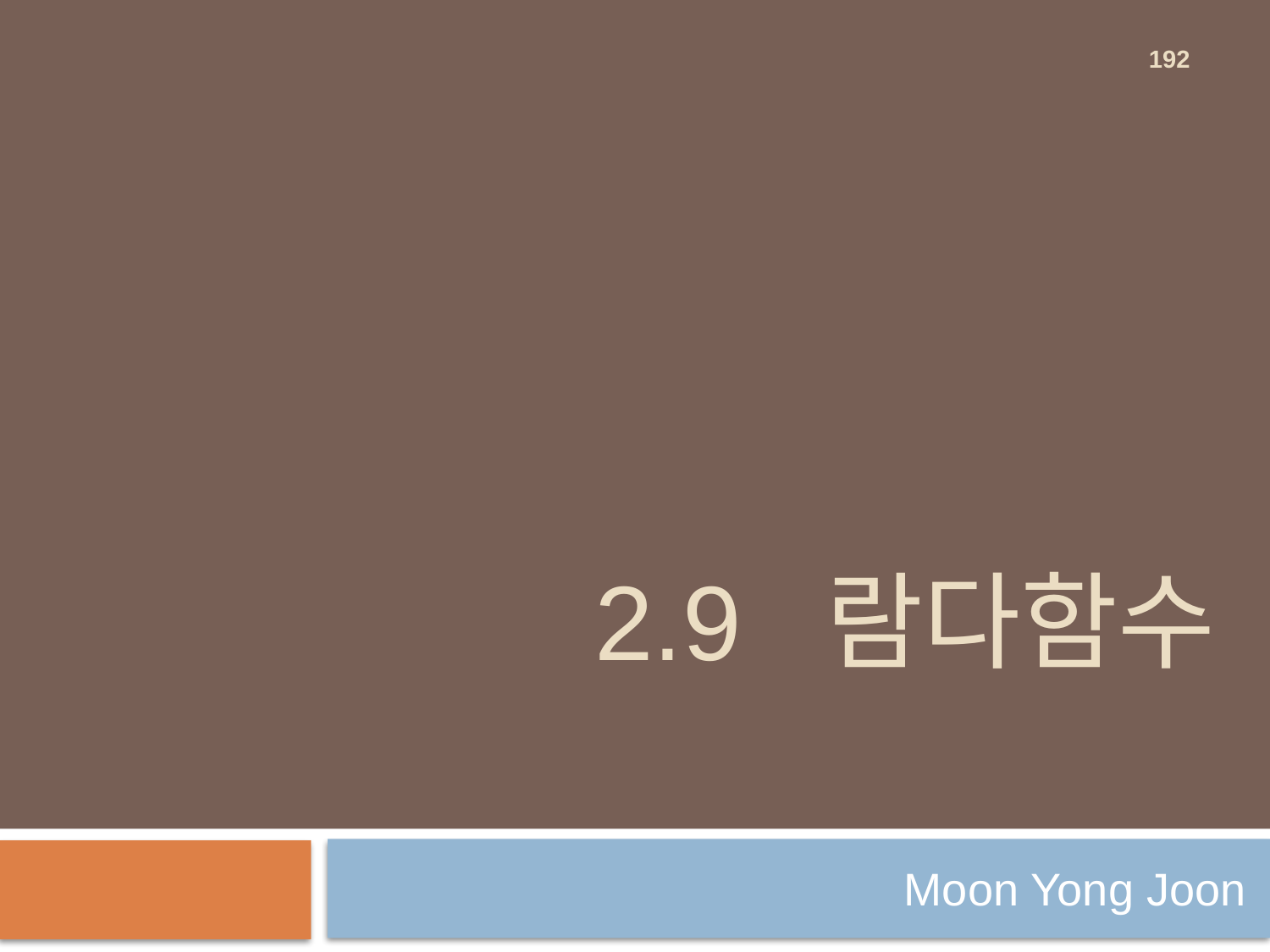

192
# 2.9  람다함수
Moon Yong Joon